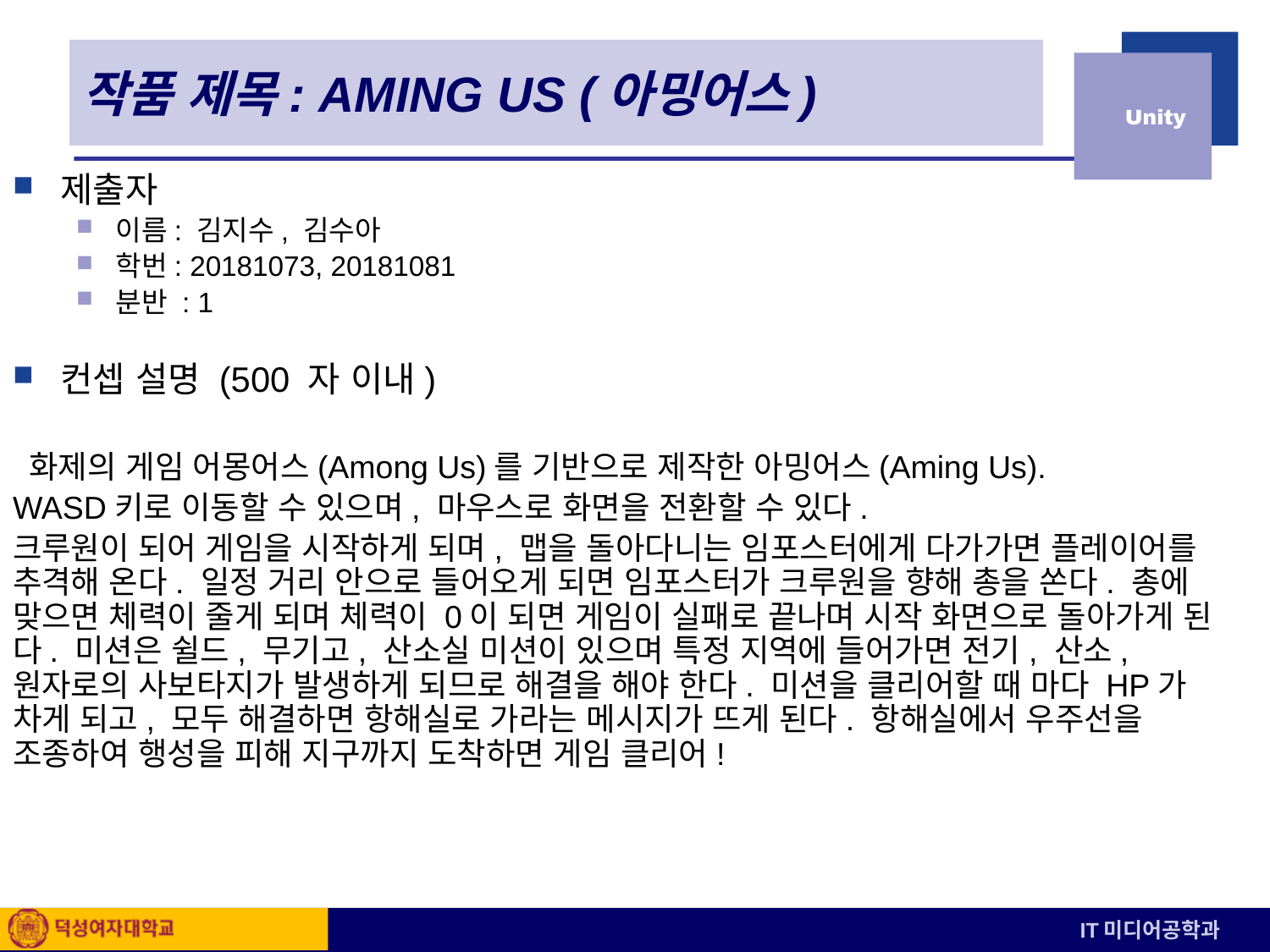

# 작품 제목: AMING US (아밍어스)
제출자
이름: 김지수, 김수아
학번: 20181073, 20181081
분반 : 1

컨셉 설명 (500 자 이내)

 화제의 게임 어몽어스(Among Us)를 기반으로 제작한 아밍어스(Aming Us).
WASD키로 이동할 수 있으며, 마우스로 화면을 전환할 수 있다.
크루원이 되어 게임을 시작하게 되며, 맵을 돌아다니는 임포스터에게 다가가면 플레이어를 추격해 온다. 일정 거리 안으로 들어오게 되면 임포스터가 크루원을 향해 총을 쏜다. 총에 맞으면 체력이 줄게 되며 체력이 0이 되면 게임이 실패로 끝나며 시작 화면으로 돌아가게 된다. 미션은 쉴드, 무기고, 산소실 미션이 있으며 특정 지역에 들어가면 전기, 산소, 원자로의 사보타지가 발생하게 되므로 해결을 해야 한다. 미션을 클리어할 때 마다 HP가 차게 되고, 모두 해결하면 항해실로 가라는 메시지가 뜨게 된다. 항해실에서 우주선을 조종하여 행성을 피해 지구까지 도착하면 게임 클리어!